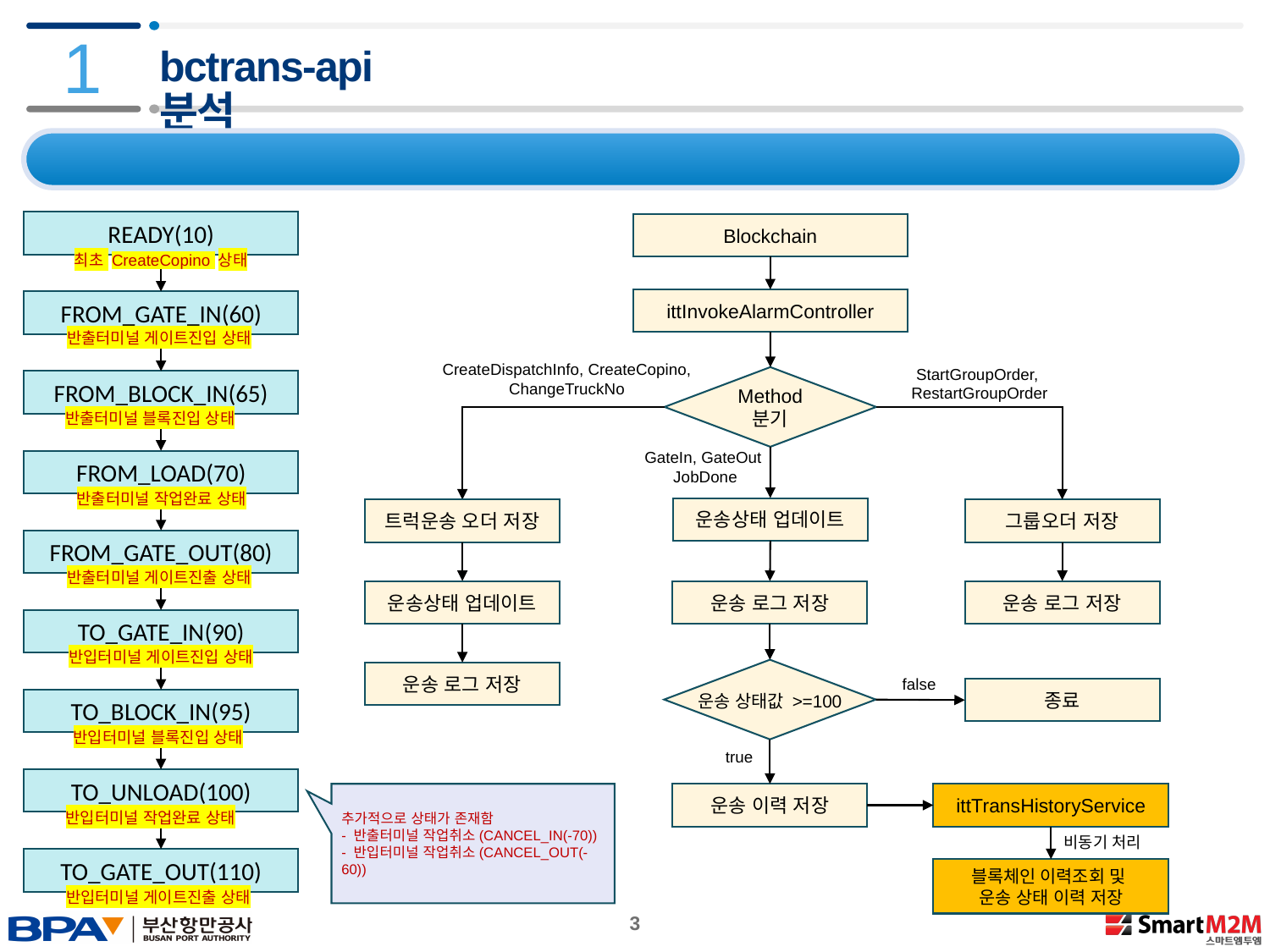

1
# bctrans-api 분석
참고자료. TSS 운송이벤트 흐름도 (Code Level)
READY(10)
Blockchain
최초 CreateCopino 상태
ittInvokeAlarmController
FROM_GATE_IN(60)
반출터미널 게이트진입 상태
CreateDispatchInfo, CreateCopino,
ChangeTruckNo
StartGroupOrder,
RestartGroupOrder
Method 분기
FROM_BLOCK_IN(65)
반출터미널 블록진입 상태
GateIn, GateOut
JobDone
FROM_LOAD(70)
반출터미널 작업완료 상태
운송상태 업데이트
트럭운송 오더 저장
그룹오더 저장
FROM_GATE_OUT(80)
반출터미널 게이트진출 상태
운송상태 업데이트
운송 로그 저장
운송 로그 저장
TO_GATE_IN(90)
반입터미널 게이트진입 상태

운송 로그 저장
false
종료
운송 상태값 >=100
TO_BLOCK_IN(95)
반입터미널 블록진입 상태
true
TO_UNLOAD(100)
추가적으로 상태가 존재함
- 반출터미널 작업취소(CANCEL_IN(-70))
- 반입터미널 작업취소(CANCEL_OUT(-60))
운송 이력 저장
ittTransHistoryService
반입터미널 작업완료 상태
비동기 처리
TO_GATE_OUT(110)
블록체인 이력조회 및
운송 상태 이력 저장
반입터미널 게이트진출 상태
  3